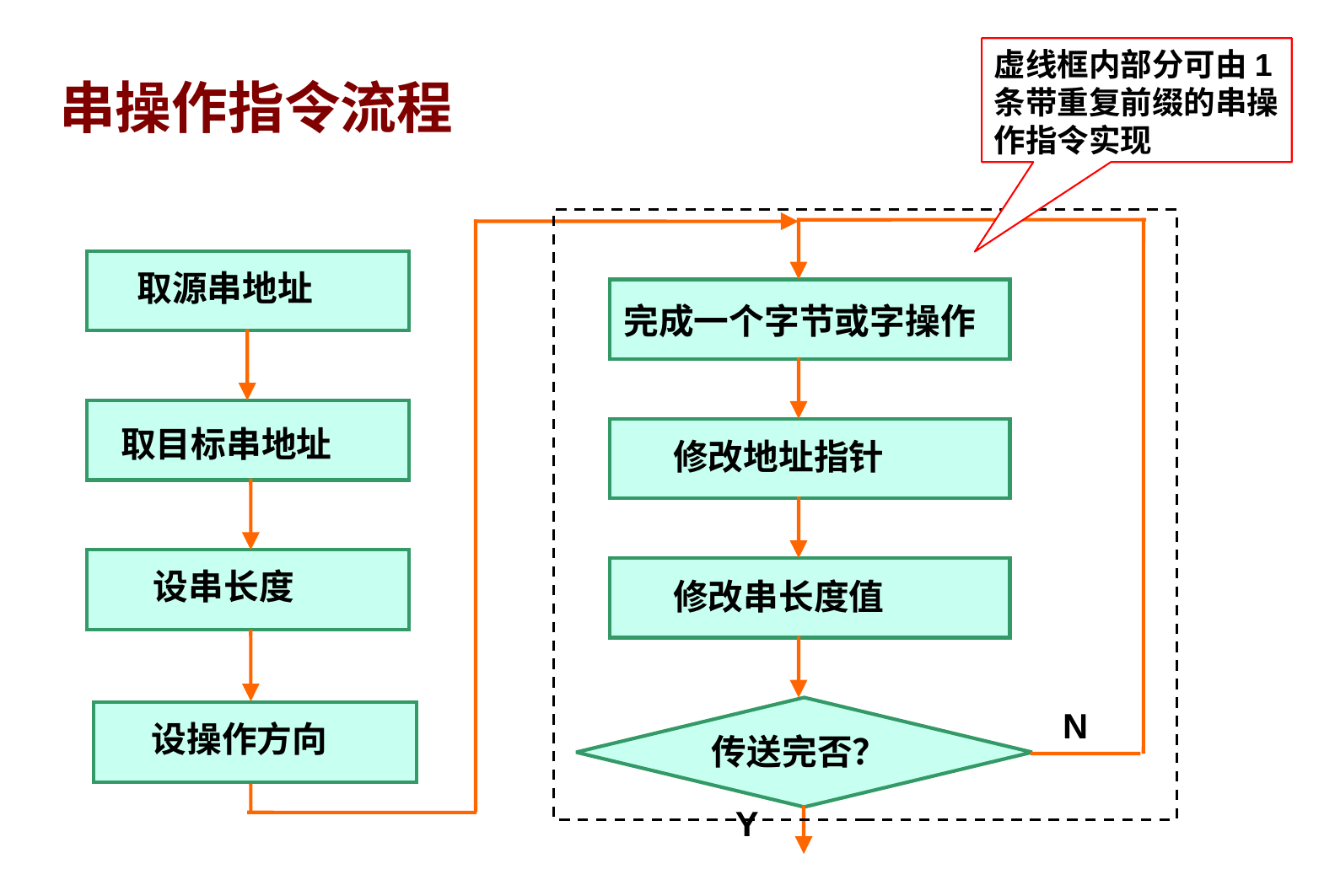

# 串操作指令流程
虚线框内部分可由1条带重复前缀的串操作指令实现

取源串地址

完成一个字节或字操作

取目标串地址

修改地址指针

设串长度
修改串长度值

N

设操作方向
传送完否？

Y